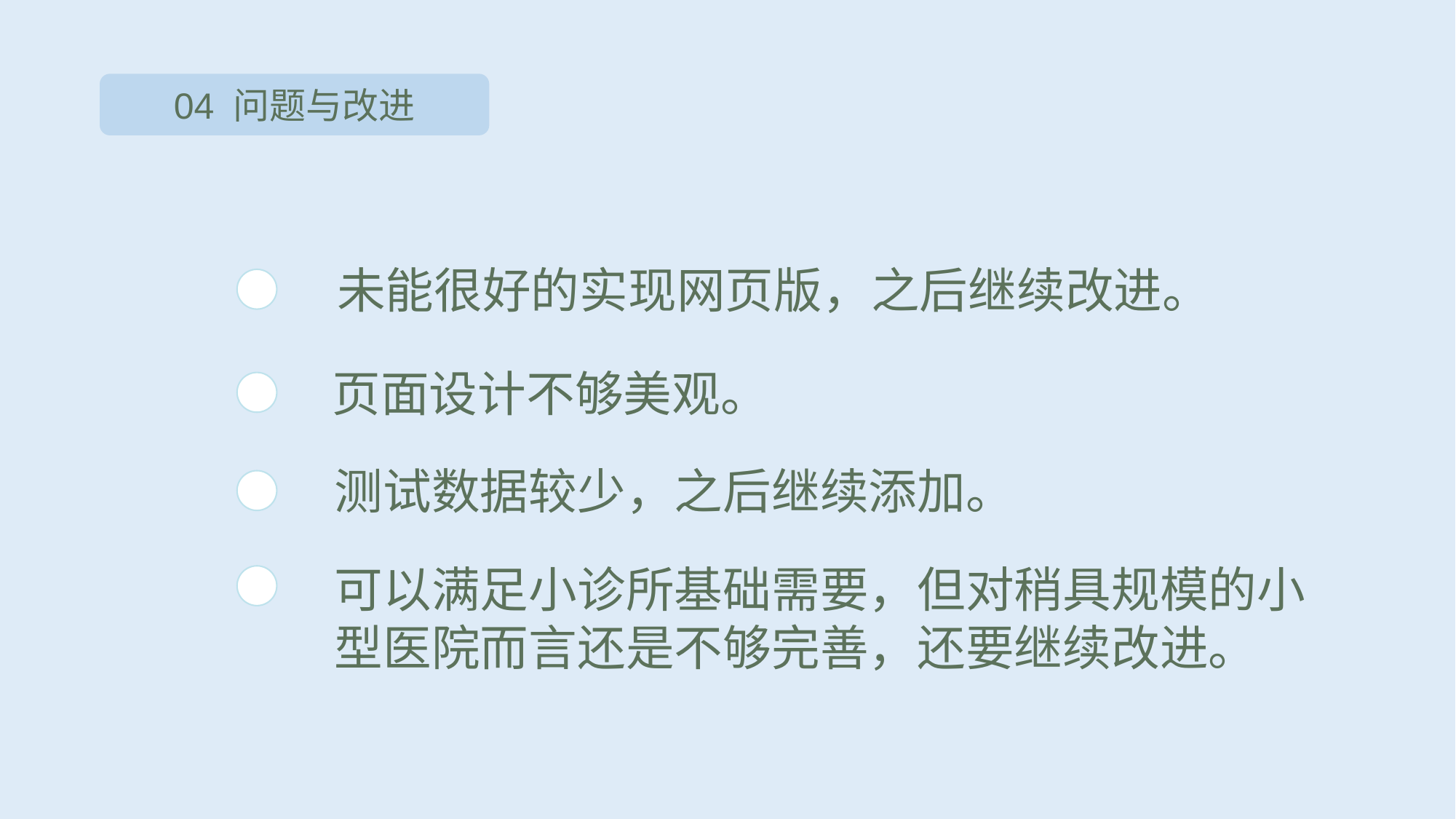

04 问题与改进
未能很好的实现网页版，之后继续改进。

页面设计不够美观。

测试数据较少，之后继续添加。

可以满足小诊所基础需要，但对稍具规模的小型医院而言还是不够完善，还要继续改进。